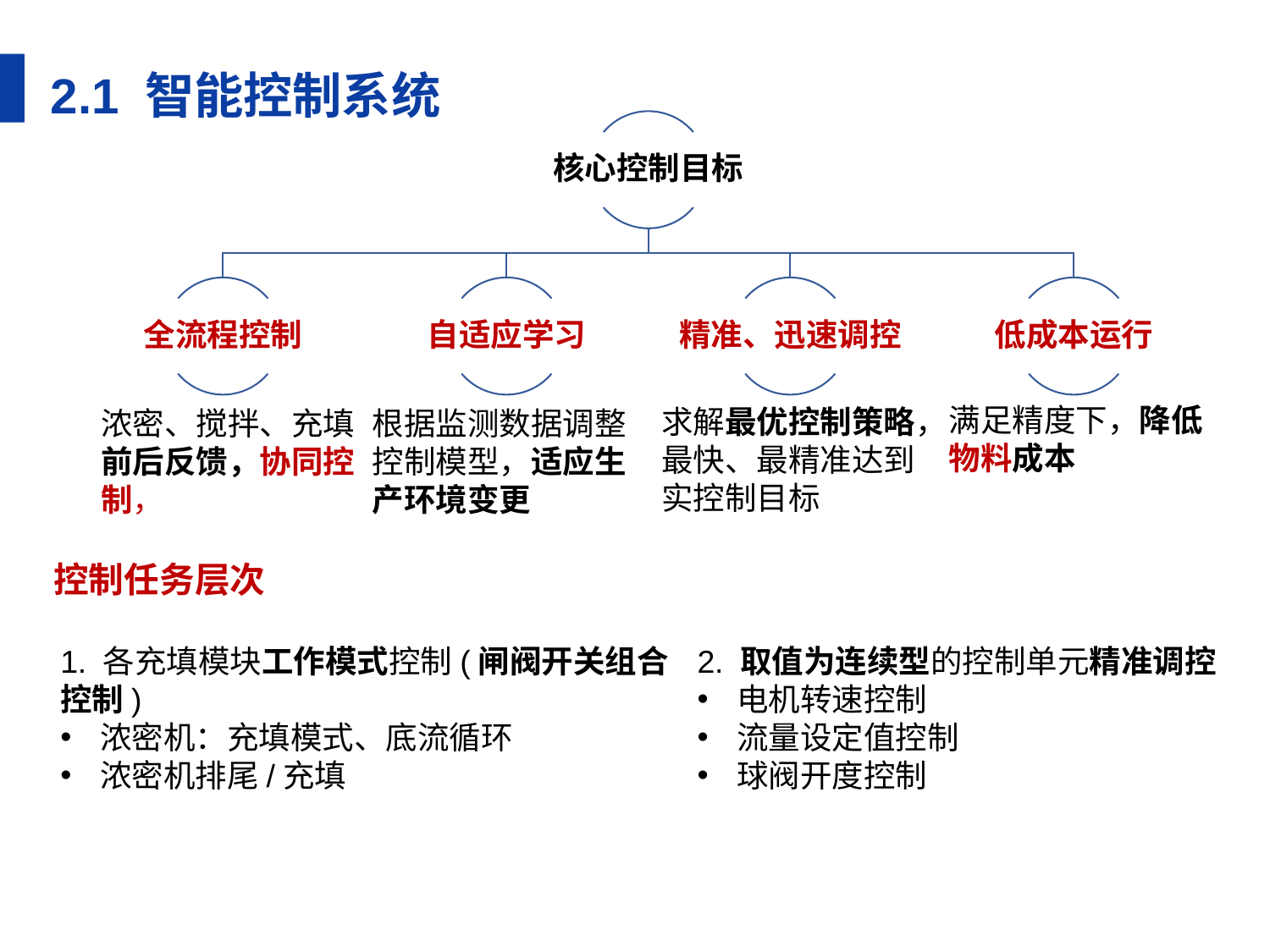

核心控制目标
全流程控制
自适应学习
精准、迅速调控
低成本运行
满足精度下，降低物料成本
求解最优控制策略，最快、最精准达到实控制目标
浓密、搅拌、充填前后反馈，协同控制，
根据监测数据调整控制模型，适应生产环境变更
2.1 智能控制系统

控制任务层次
2. 取值为连续型的控制单元精准调控
电机转速控制
流量设定值控制
球阀开度控制
1. 各充填模块工作模式控制(闸阀开关组合控制)
浓密机：充填模式、底流循环
浓密机排尾/充填